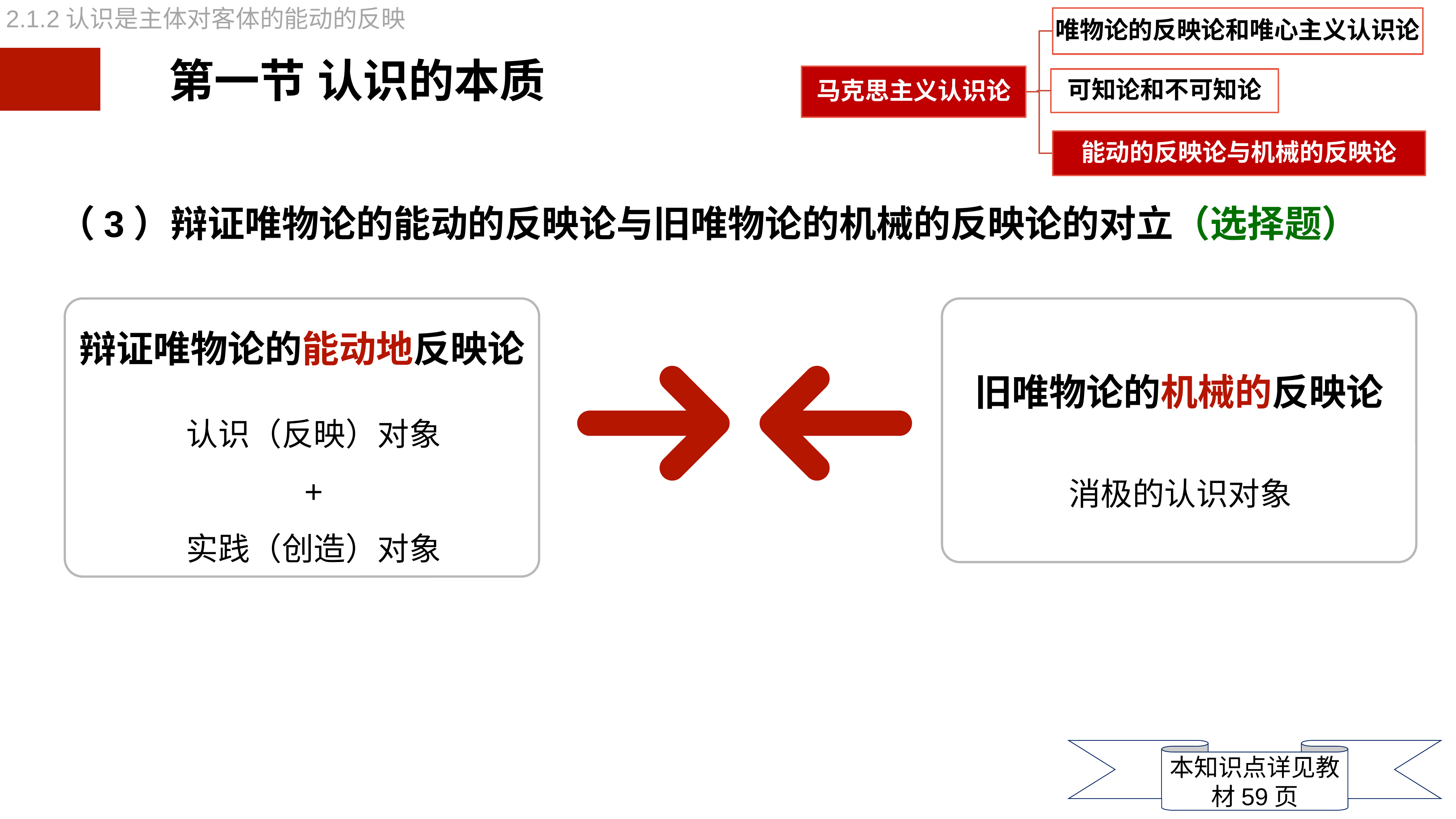

2.1.2认识是主体对客体的能动的反映
马克思主义认识论
唯物论的反映论和唯心主义认识论
可知论和不可知论
能动的反映论与机械的反映论
（3）辩证唯物论的能动的反映论与旧唯物论的机械的反映论的对立（选择题）

辩证唯物论的能动地反映论
旧唯物论的机械的反映论

认识（反映）对象
+
实践（创造）对象
消极的认识对象
本知识点详见教材59页